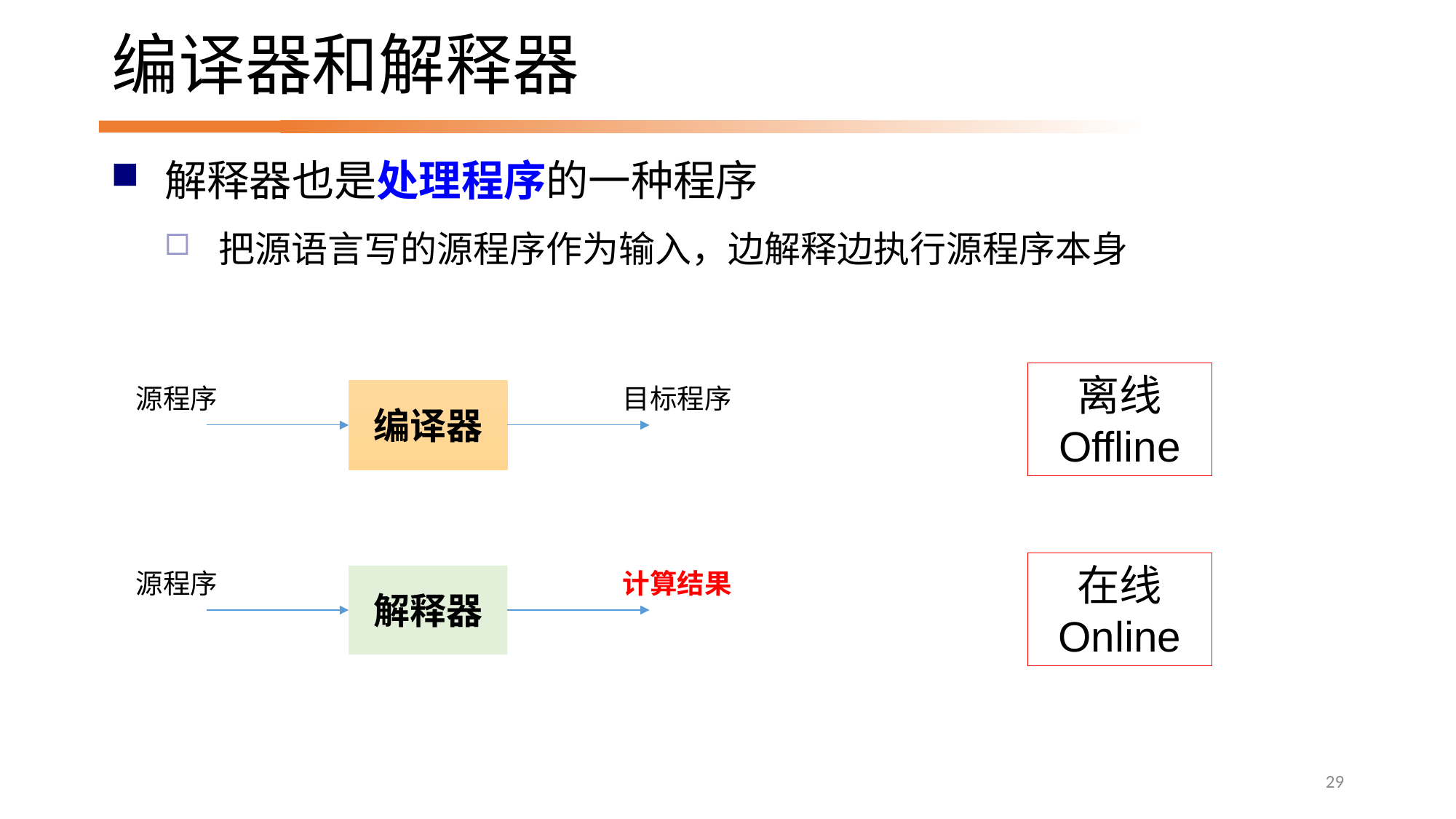

# 编译器和解释器
解释器也是处理程序的一种程序
把源语言写的源程序作为输入，边解释边执行源程序本身
离线 Offline
源程序
目标程序
编译器
在线
Online
源程序
计算结果
解释器
29